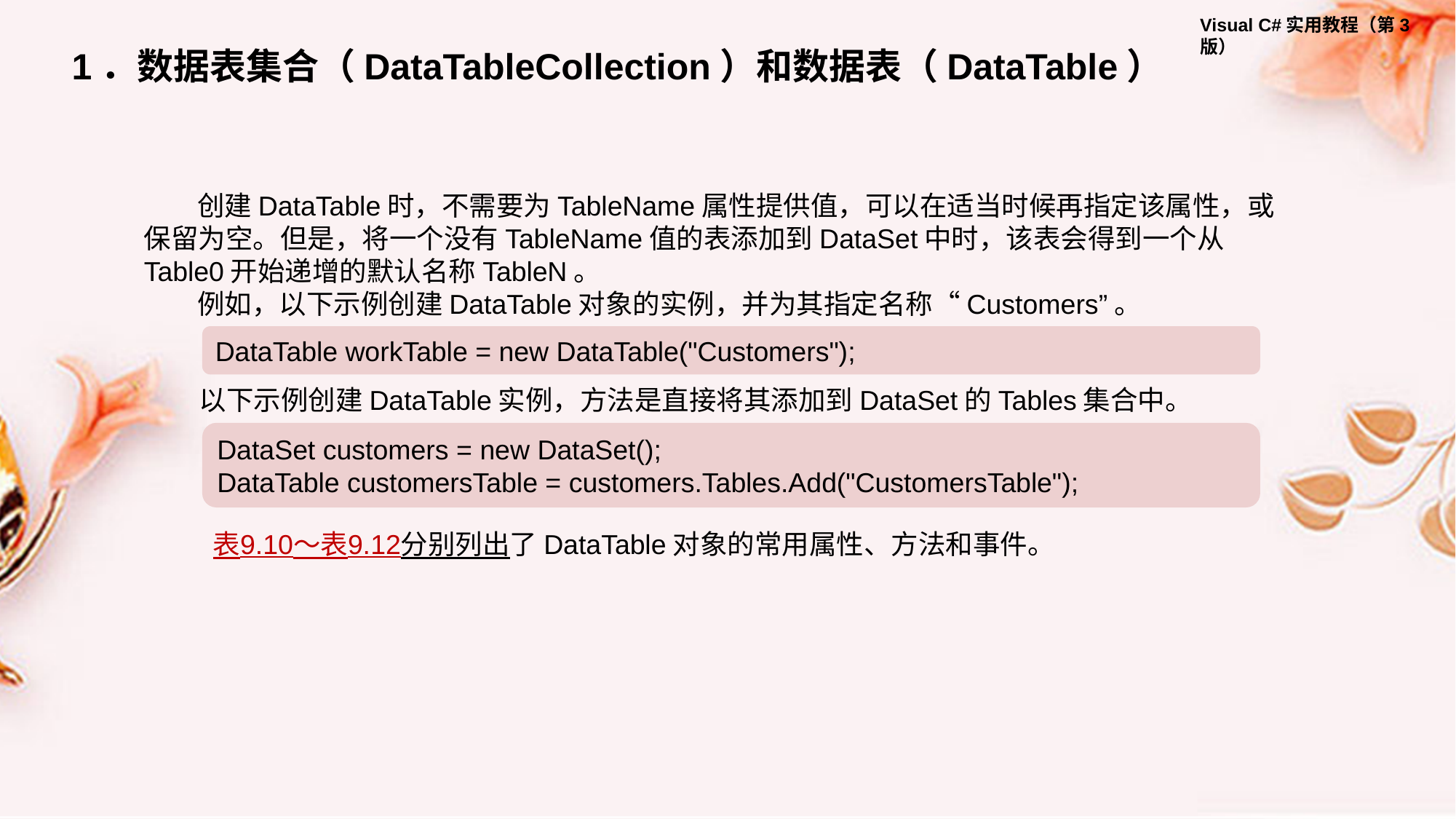

1．数据表集合（DataTableCollection）和数据表（DataTable）
创建DataTable时，不需要为TableName属性提供值，可以在适当时候再指定该属性，或保留为空。但是，将一个没有TableName值的表添加到DataSet中时，该表会得到一个从 Table0开始递增的默认名称TableN。
例如，以下示例创建DataTable对象的实例，并为其指定名称“Customers”。
DataTable workTable = new DataTable("Customers");
以下示例创建DataTable实例，方法是直接将其添加到DataSet的Tables集合中。
DataSet customers = new DataSet();
DataTable customersTable = customers.Tables.Add("CustomersTable");
表9.10～表9.12分别列出了DataTable对象的常用属性、方法和事件。